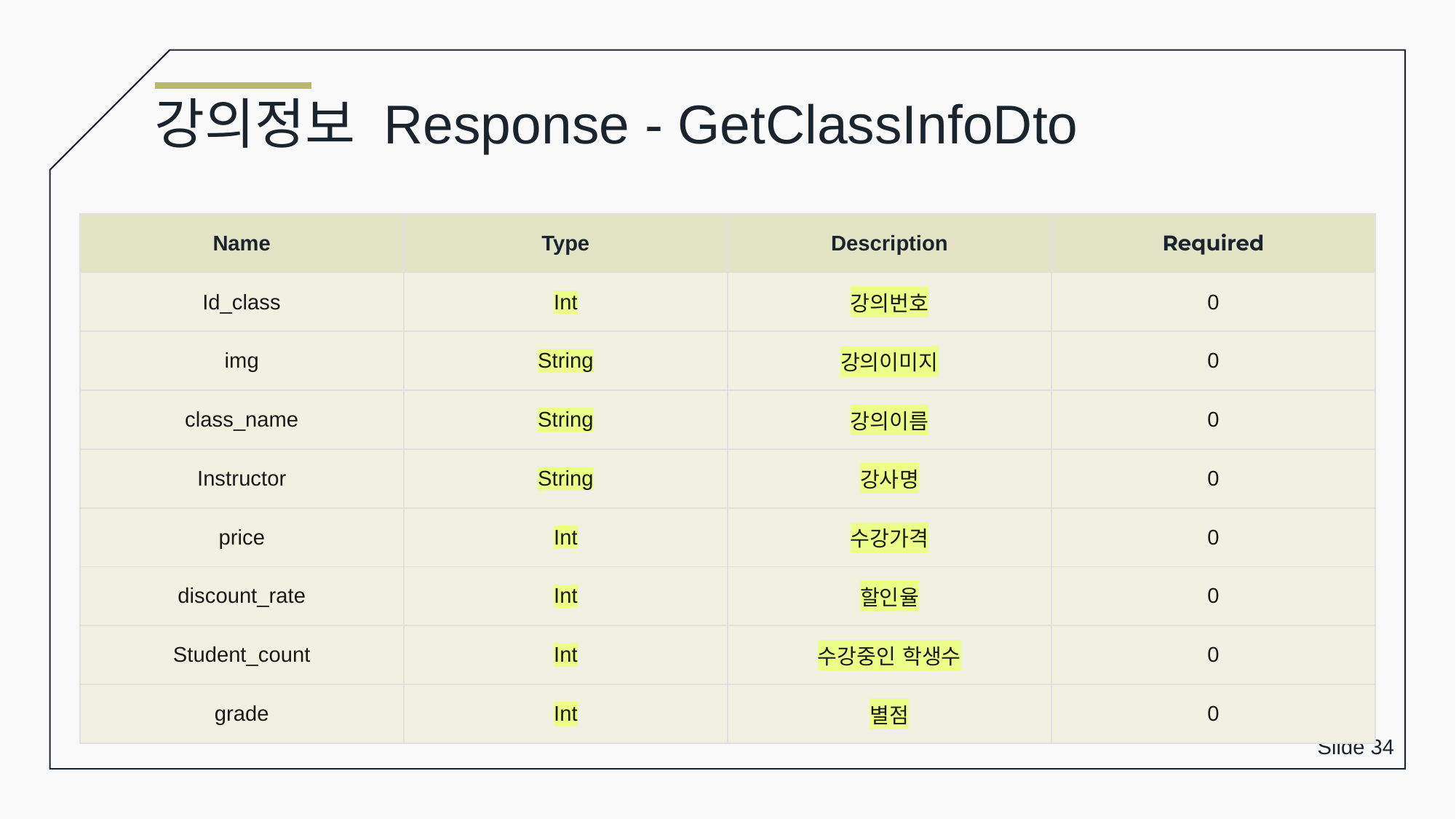

강의정보 Response - GetClassInfoDto

| Name | Type | Description | Required |
| --- | --- | --- | --- |
| Id\_class | Int | 강의번호 | 0 |
| img | String | 강의이미지 | 0 |
| class\_name | String | 강의이름 | 0 |
| Instructor | String | 강사명 | 0 |
| price | Int | 수강가격 | 0 |
| discount\_rate | Int | 할인율 | 0 |
| Student\_count | Int | 수강중인 학생수 | 0 |
| grade | Int | 별점 | 0 |